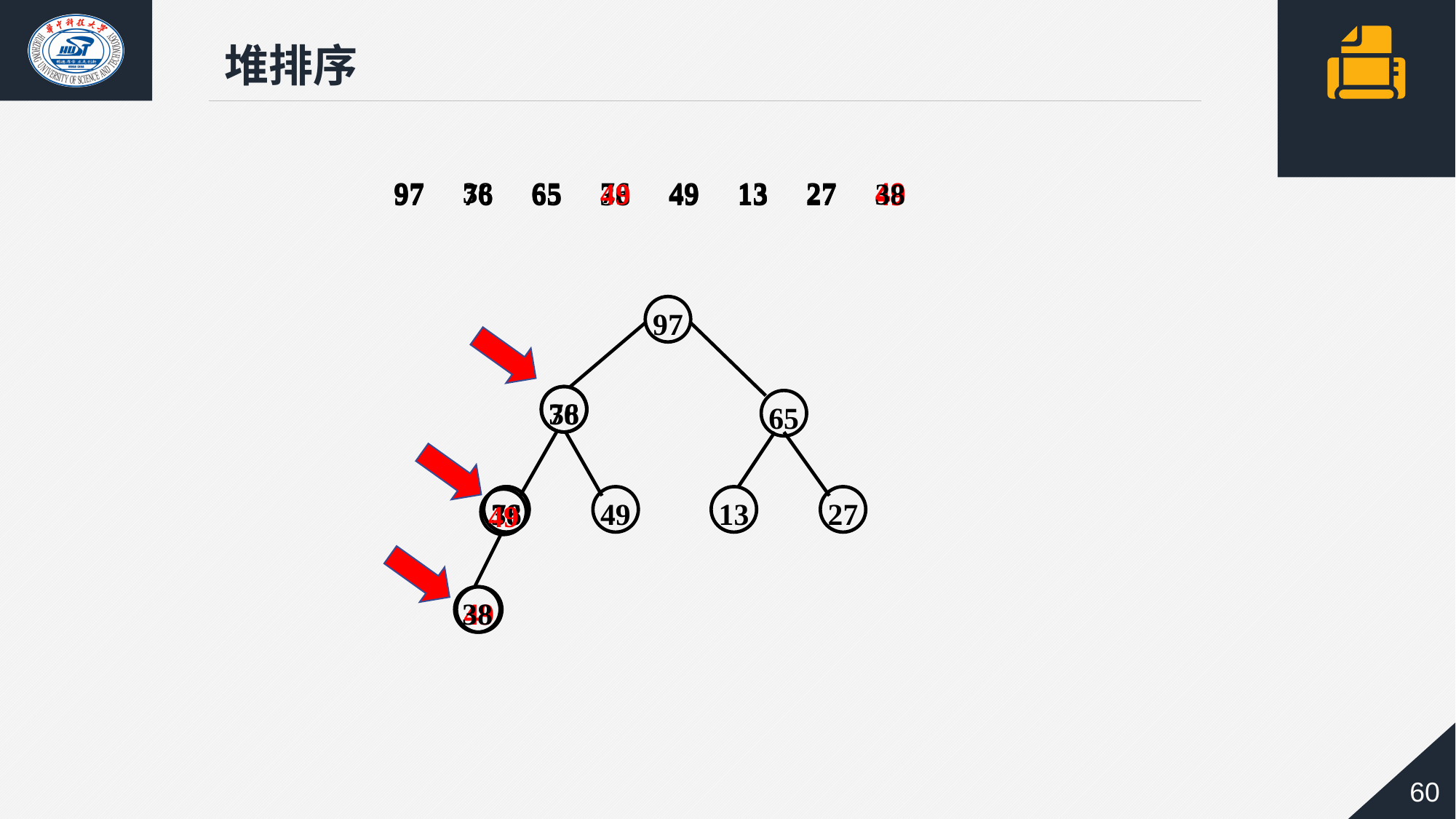

堆排序

97     38     65     76     49     13     27     49
97     76     65     49     49     13     27     38
97     76     65     38     49     13     27     49
97

76
38
65

38
76
49
13
27
49

38
49